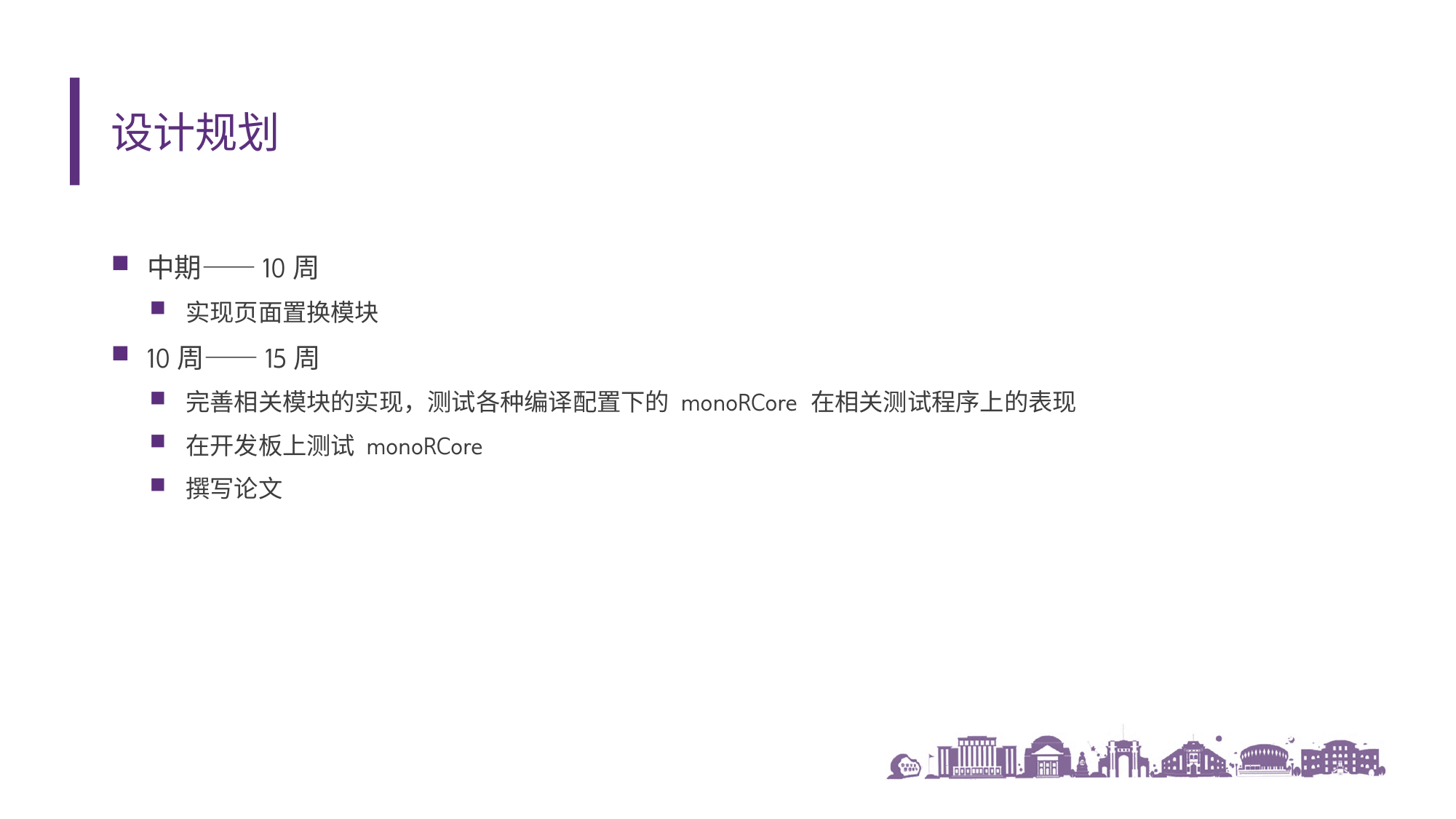

# 设计规划
中期——10周
实现页面置换模块
10周——15周
完善相关模块的实现，测试各种编译配置下的 monoRCore 在相关测试程序上的表现
在开发板上测试 monoRCore
撰写论文